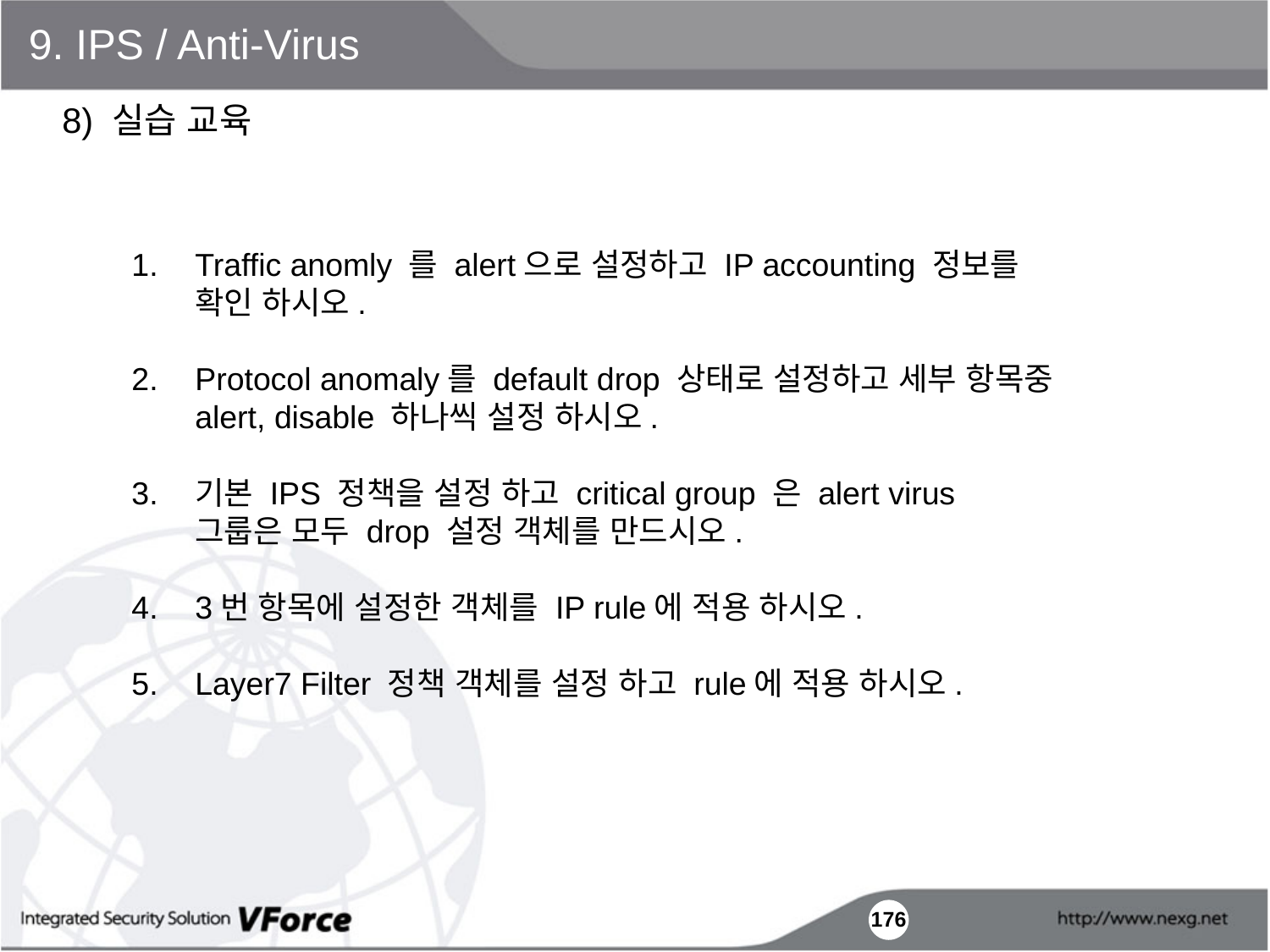

9. IPS / Anti-Virus
8) 실습 교육
Traffic anomly 를 alert으로 설정하고 IP accounting 정보를 확인 하시오.

Protocol anomaly를 default drop 상태로 설정하고 세부 항목중 alert, disable 하나씩 설정 하시오.

기본 IPS 정책을 설정 하고 critical group 은 alert virus 그룹은 모두 drop 설정 객체를 만드시오.

3번 항목에 설정한 객체를 IP rule에 적용 하시오.

Layer7 Filter 정책 객체를 설정 하고 rule에 적용 하시오.